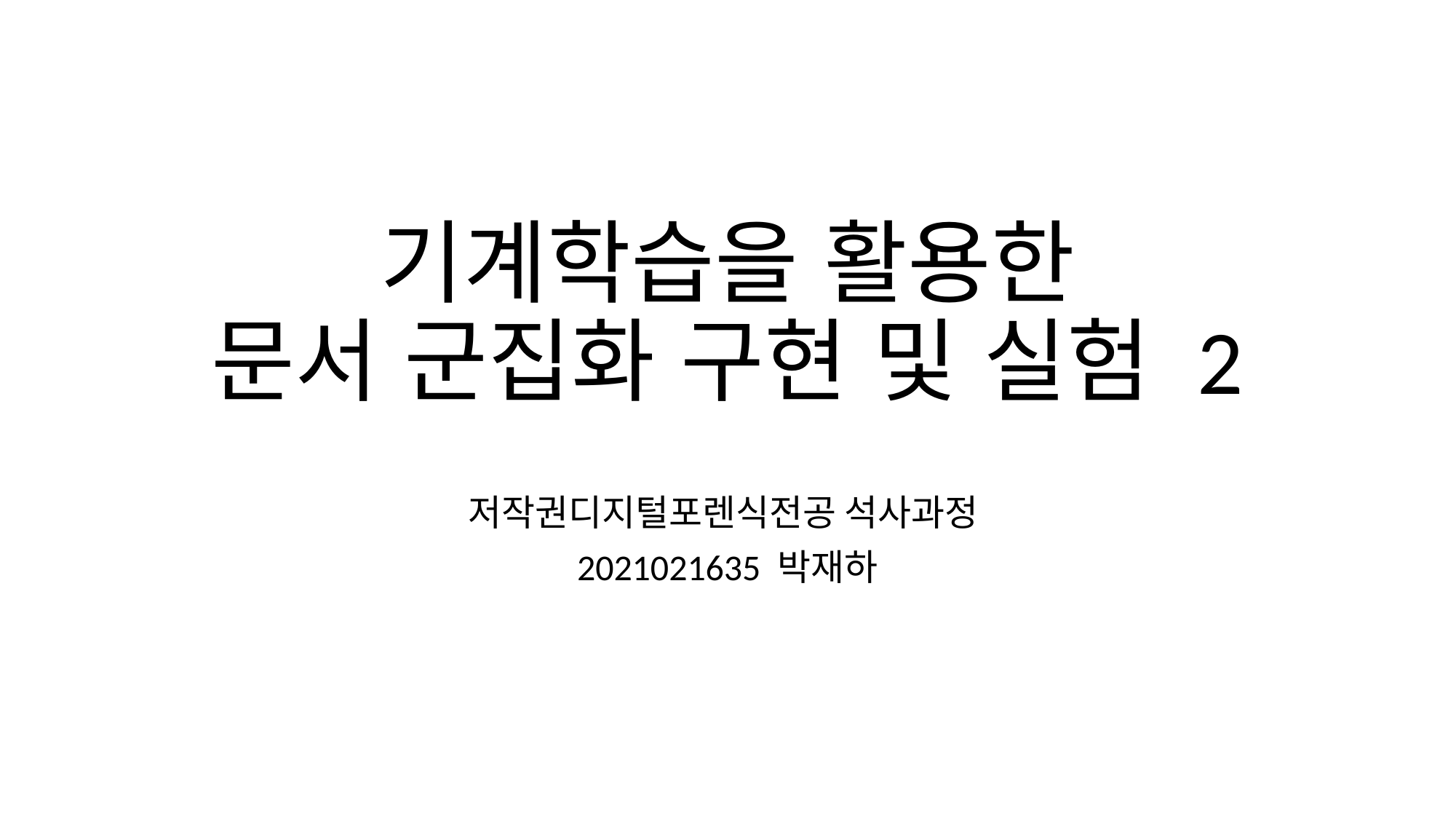

# 기계학습을 활용한 문서 군집화 구현 및 실험 2

저작권디지털포렌식전공 석사과정
2021021635 박재하